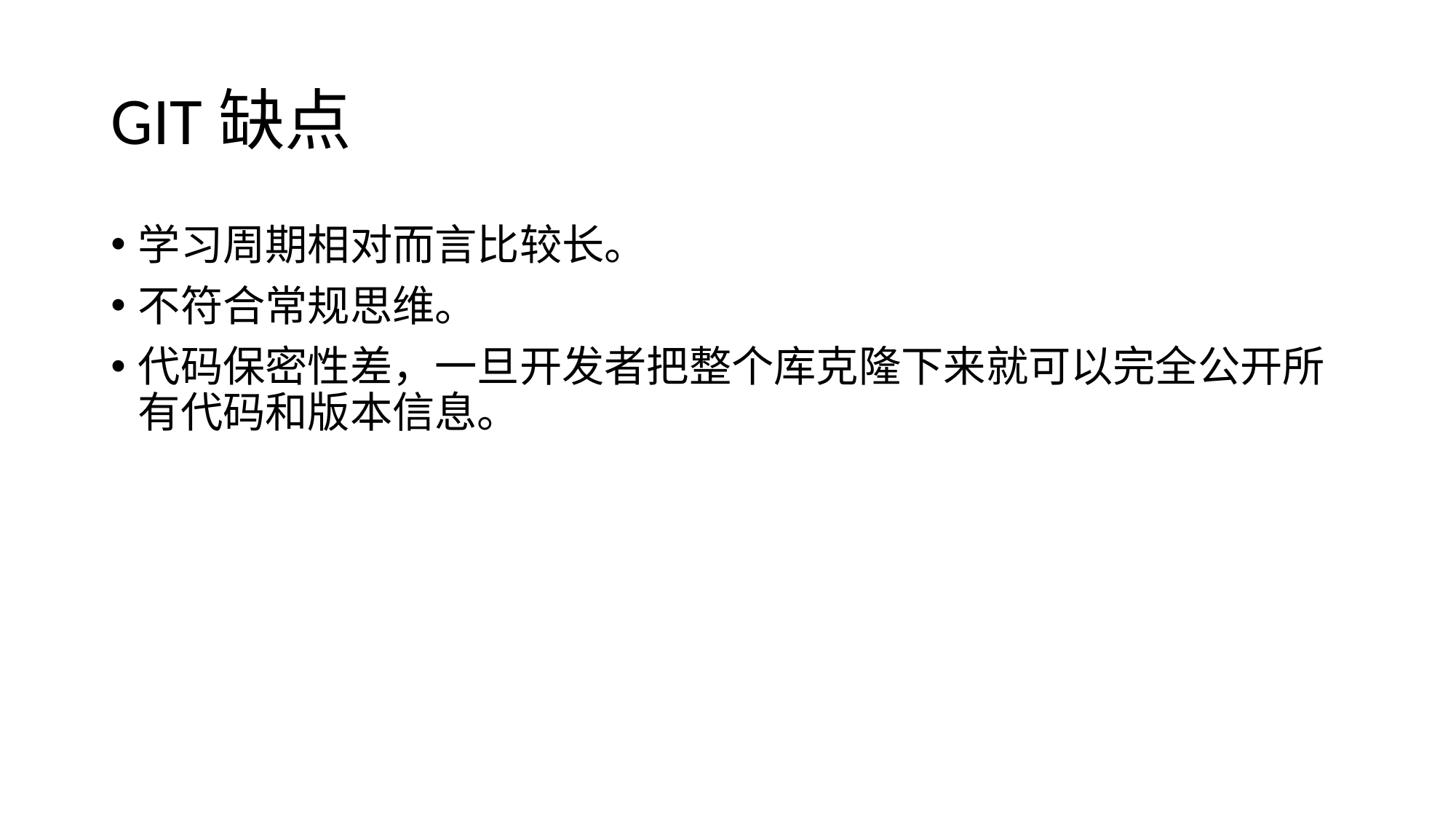

# GIT缺点
学习周期相对而言比较长。
不符合常规思维。
代码保密性差，一旦开发者把整个库克隆下来就可以完全公开所有代码和版本信息。